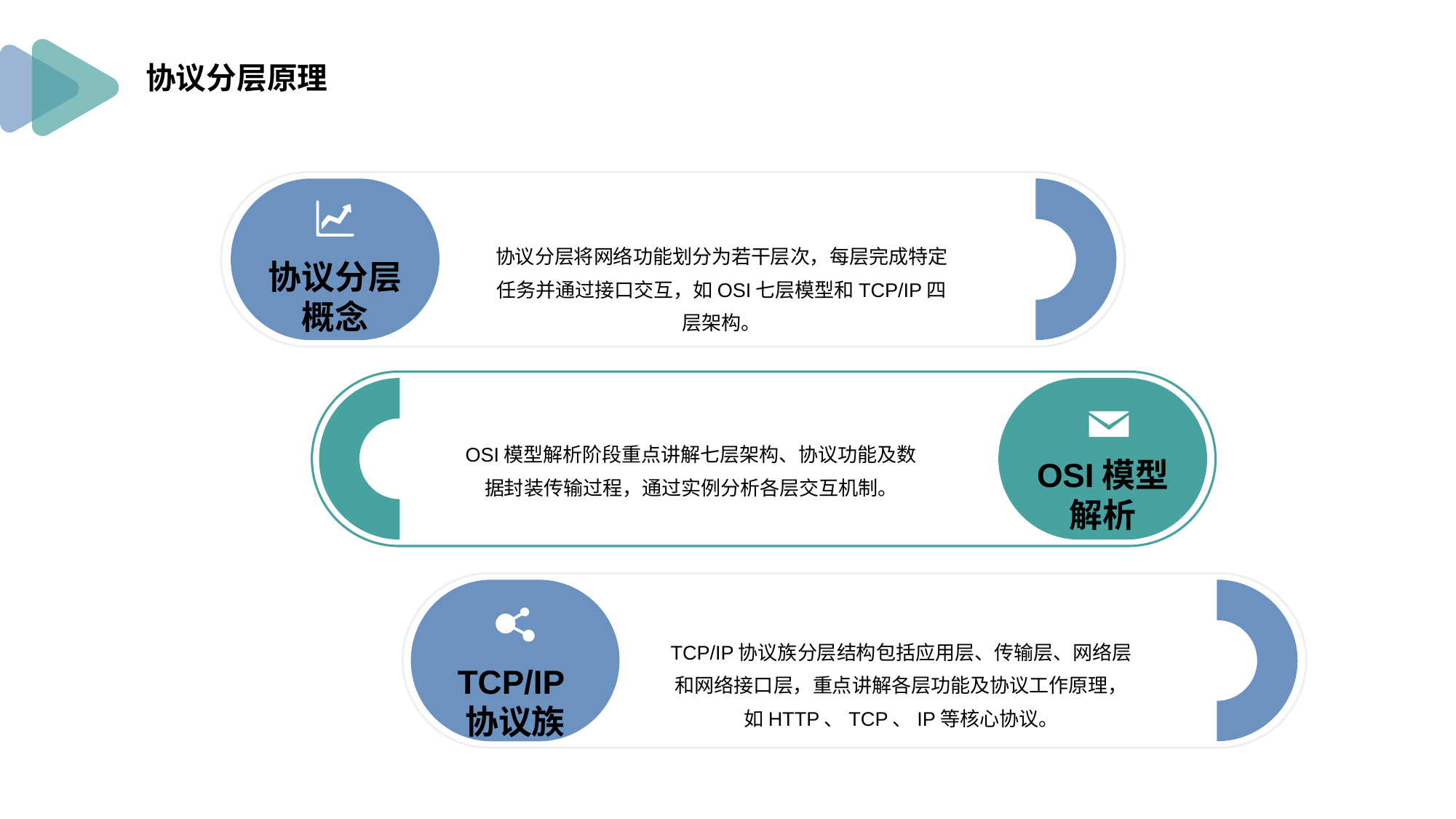

协议分层原理

协议分层将网络功能划分为若干层次，每层完成特定任务并通过接口交互，如OSI七层模型和TCP/IP四层架构。
协议分层概念

OSI模型解析阶段重点讲解七层架构、协议功能及数据封装传输过程，通过实例分析各层交互机制。
OSI模型解析

TCP/IP协议族分层结构包括应用层、传输层、网络层和网络接口层，重点讲解各层功能及协议工作原理，如HTTP、TCP、IP等核心协议。
TCP/IP协议族